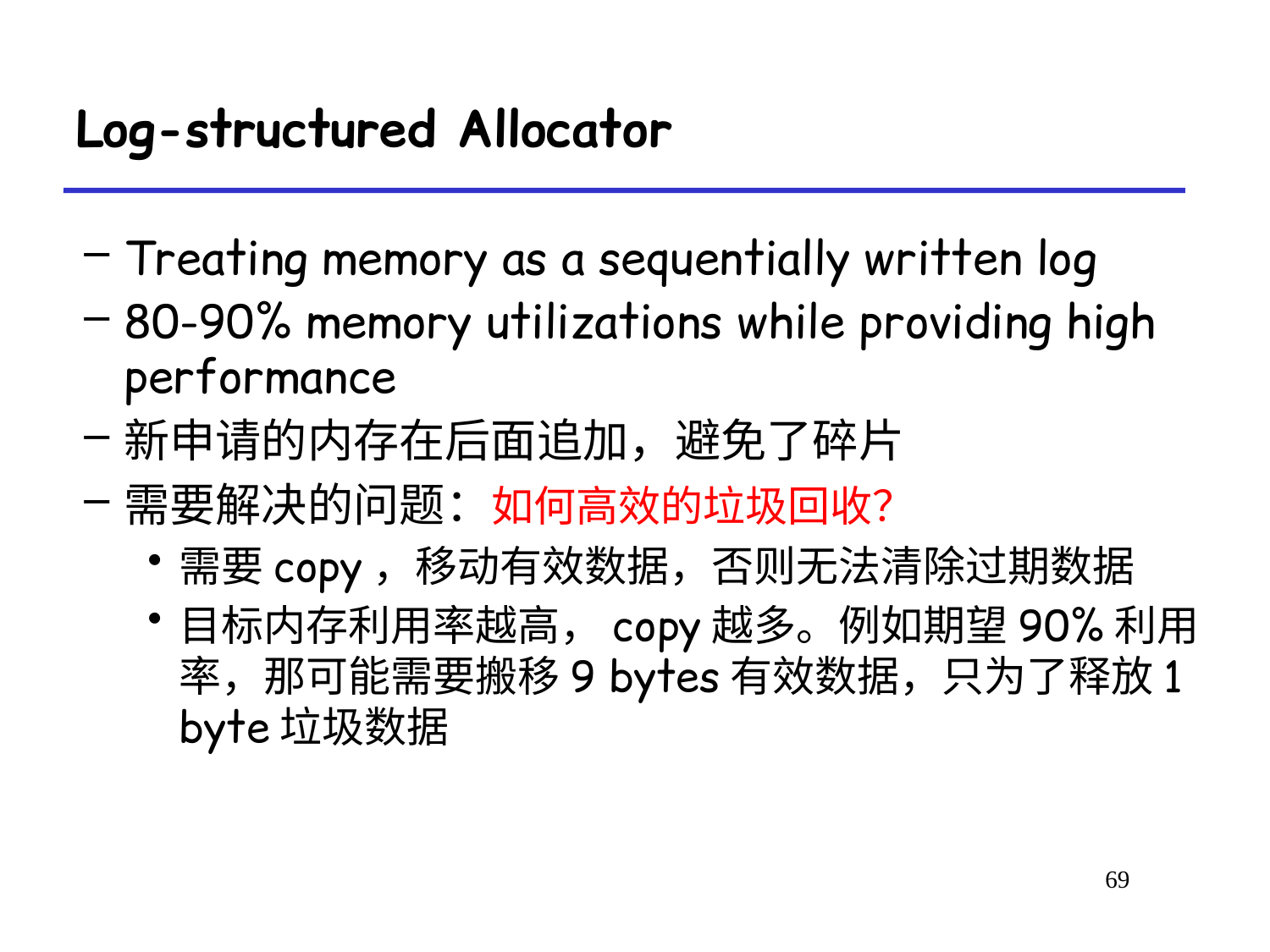

# Log-structured Allocator
Treating memory as a sequentially written log
80-90% memory utilizations while providing high performance
新申请的内存在后面追加，避免了碎片
需要解决的问题：如何高效的垃圾回收？
需要copy，移动有效数据，否则无法清除过期数据
目标内存利用率越高，copy越多。例如期望90%利用率，那可能需要搬移9 bytes有效数据，只为了释放1 byte垃圾数据
69